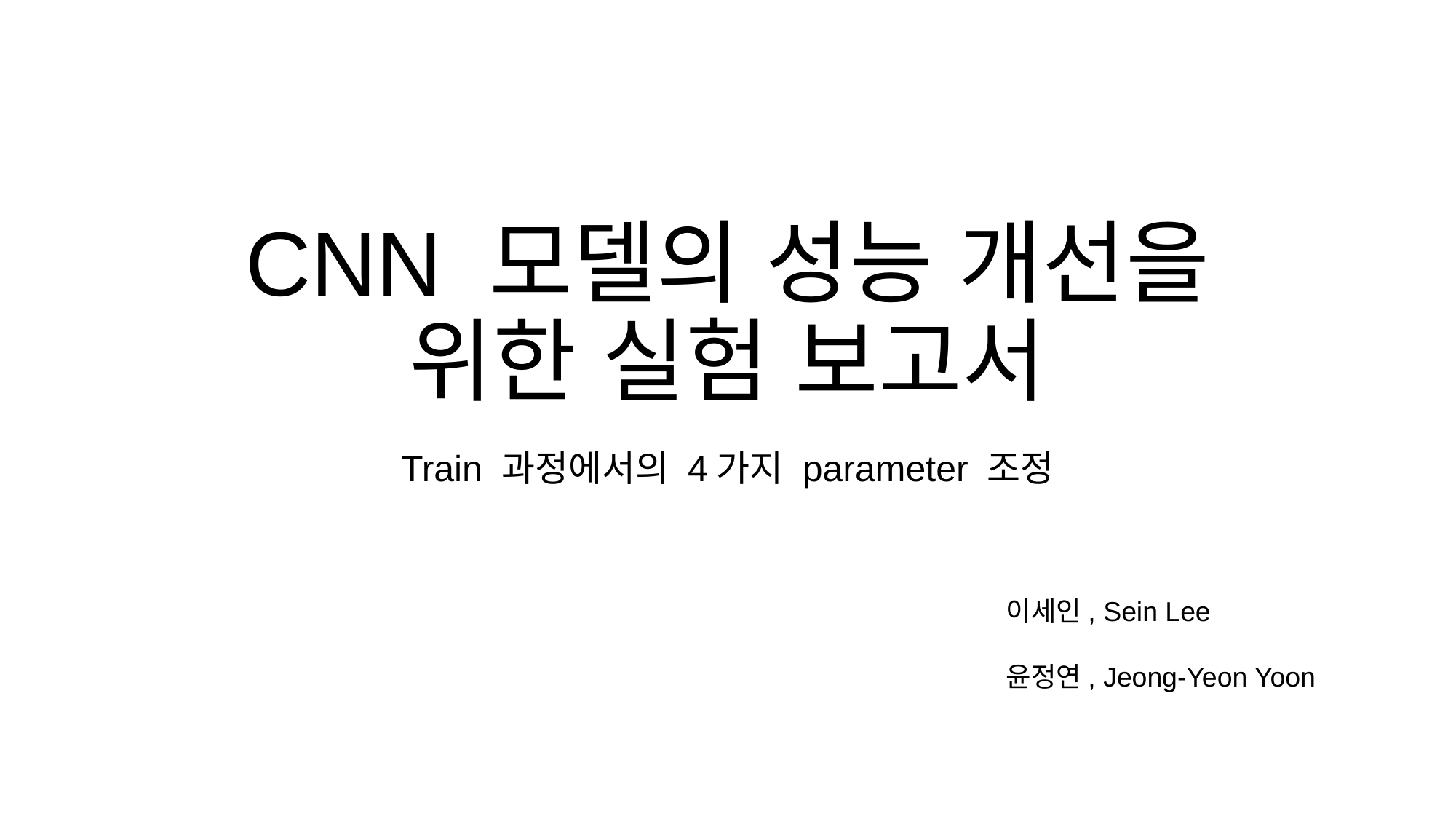

# CNN 모델의 성능 개선을 위한 실험 보고서
Train 과정에서의 4가지 parameter 조정
이세인, Sein Lee

윤정연, Jeong-Yeon Yoon